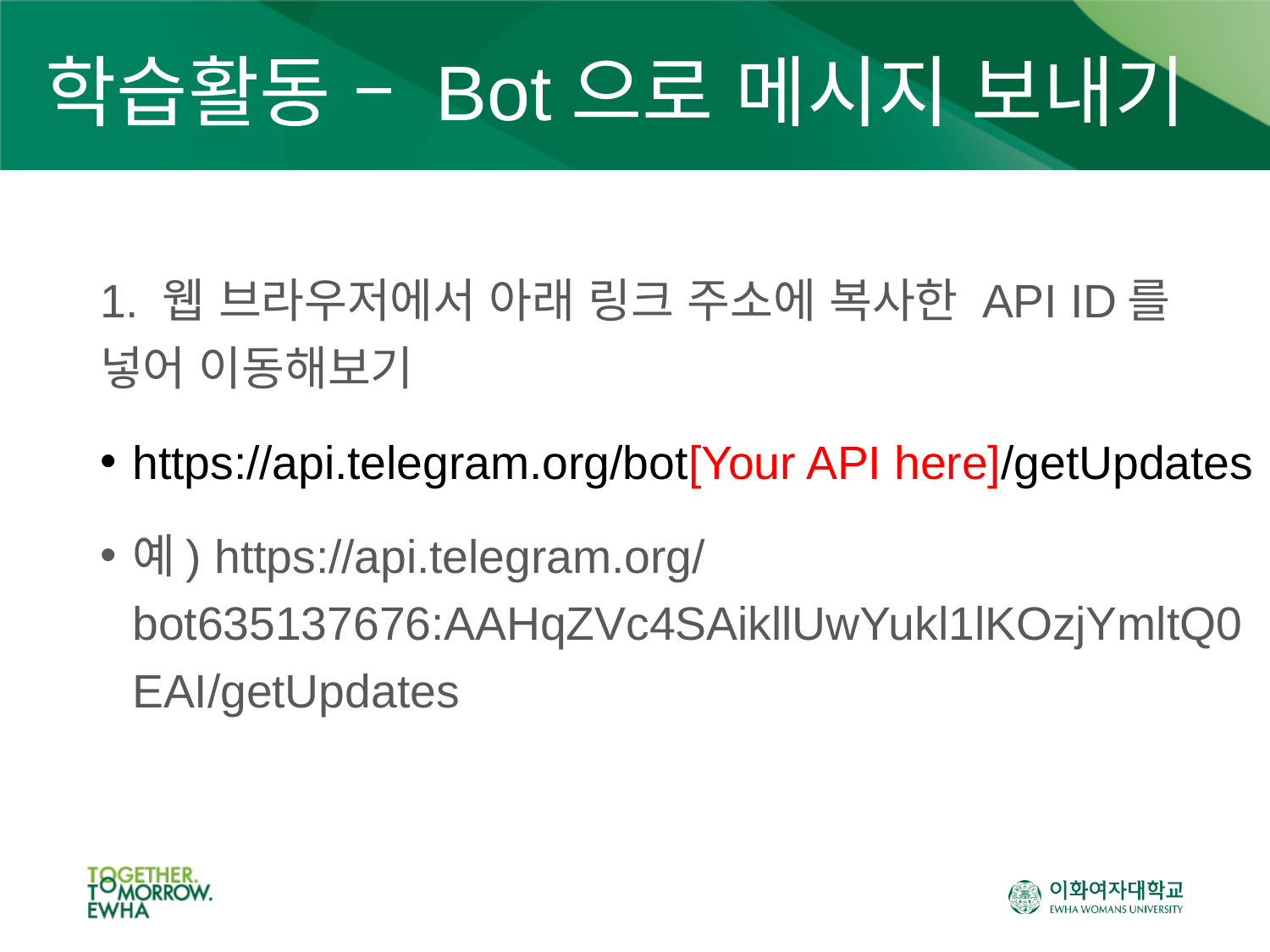

# 학습활동 – Bot으로 메시지 보내기
1. 웹 브라우저에서 아래 링크 주소에 복사한 API ID를 넣어 이동해보기
https://api.telegram.org/bot[Your API here]/getUpdates
예) https://api.telegram.org/bot635137676:AAHqZVc4SAikllUwYukl1lKOzjYmltQ0EAI/getUpdates